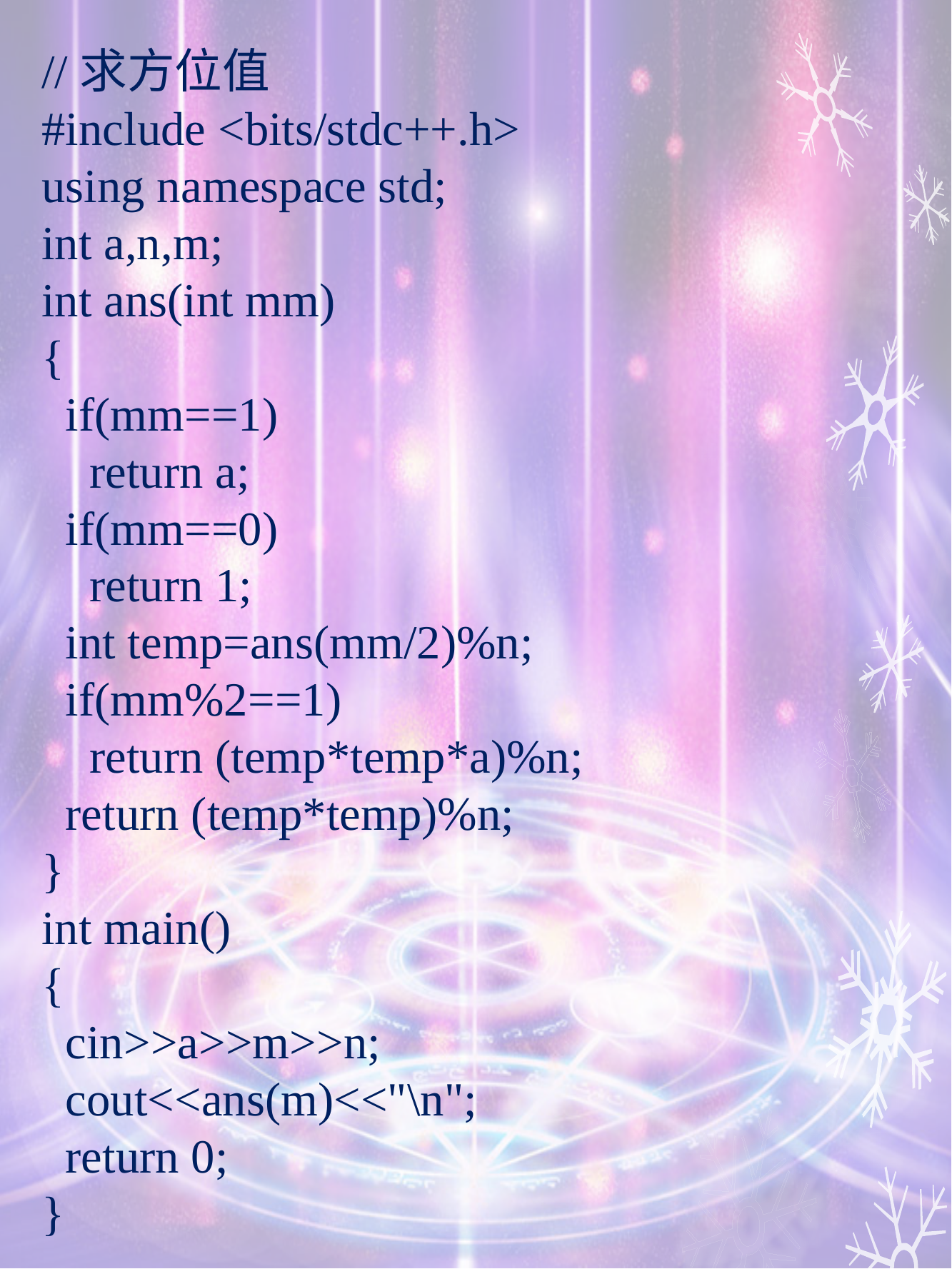

//求方位值
#include <bits/stdc++.h>
using namespace std;
int a,n,m;
int ans(int mm)
{
  if(mm==1)
    return a;
  if(mm==0)
    return 1;
  int temp=ans(mm/2)%n;
  if(mm%2==1)
    return (temp*temp*a)%n;
  return (temp*temp)%n;
}
int main()
{
  cin>>a>>m>>n;
  cout<<ans(m)<<"\n";
  return 0;
}